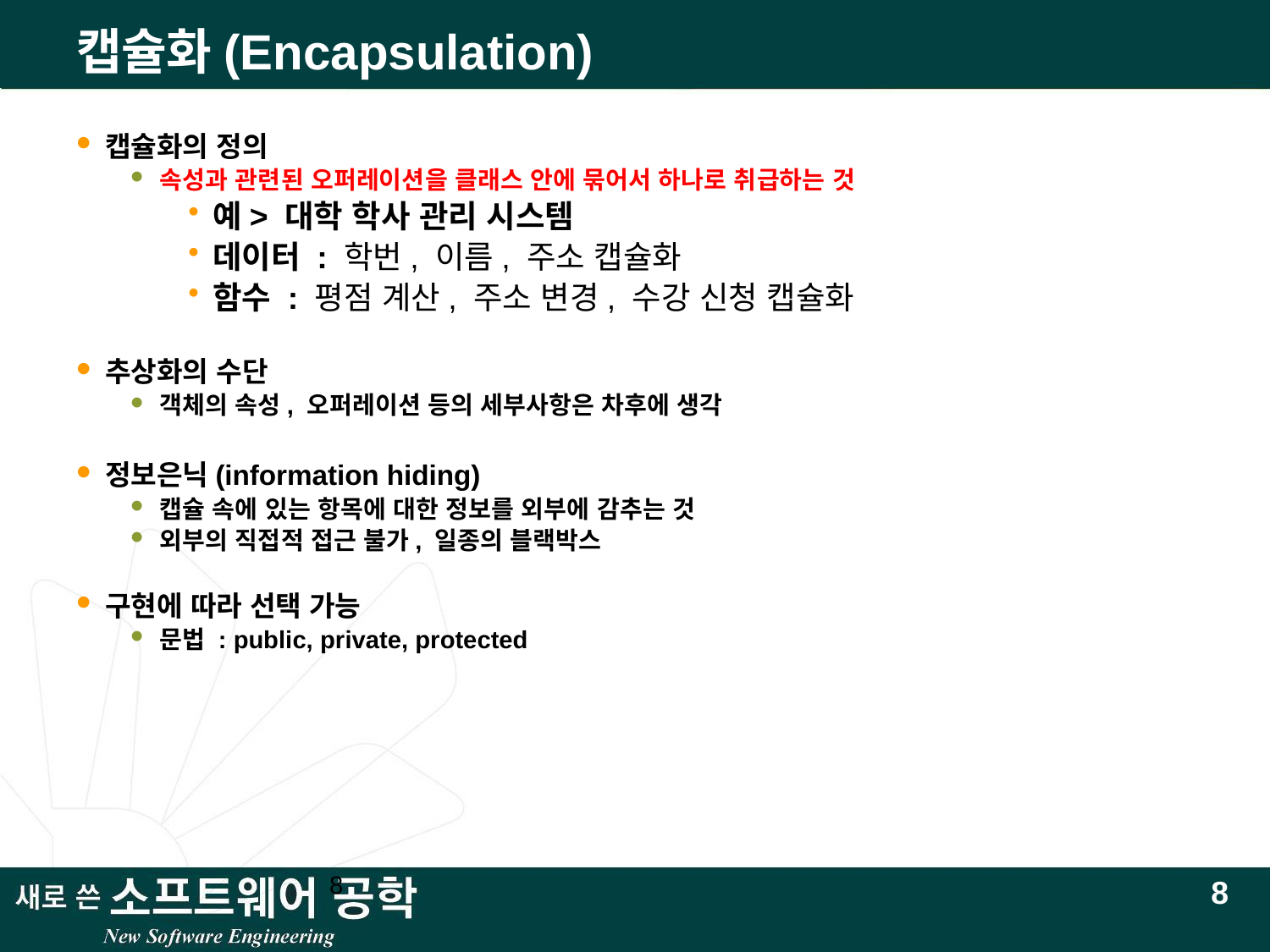

# 캡슐화(Encapsulation)
캡슐화의 정의
속성과 관련된 오퍼레이션을 클래스 안에 묶어서 하나로 취급하는 것
예> 대학 학사 관리 시스템
데이터 : 학번, 이름, 주소 캡슐화
함수 : 평점 계산, 주소 변경, 수강 신청 캡슐화

추상화의 수단
객체의 속성, 오퍼레이션 등의 세부사항은 차후에 생각

정보은닉(information hiding)
캡슐 속에 있는 항목에 대한 정보를 외부에 감추는 것
외부의 직접적 접근 불가, 일종의 블랙박스

구현에 따라 선택 가능
문법 : public, private, protected

8